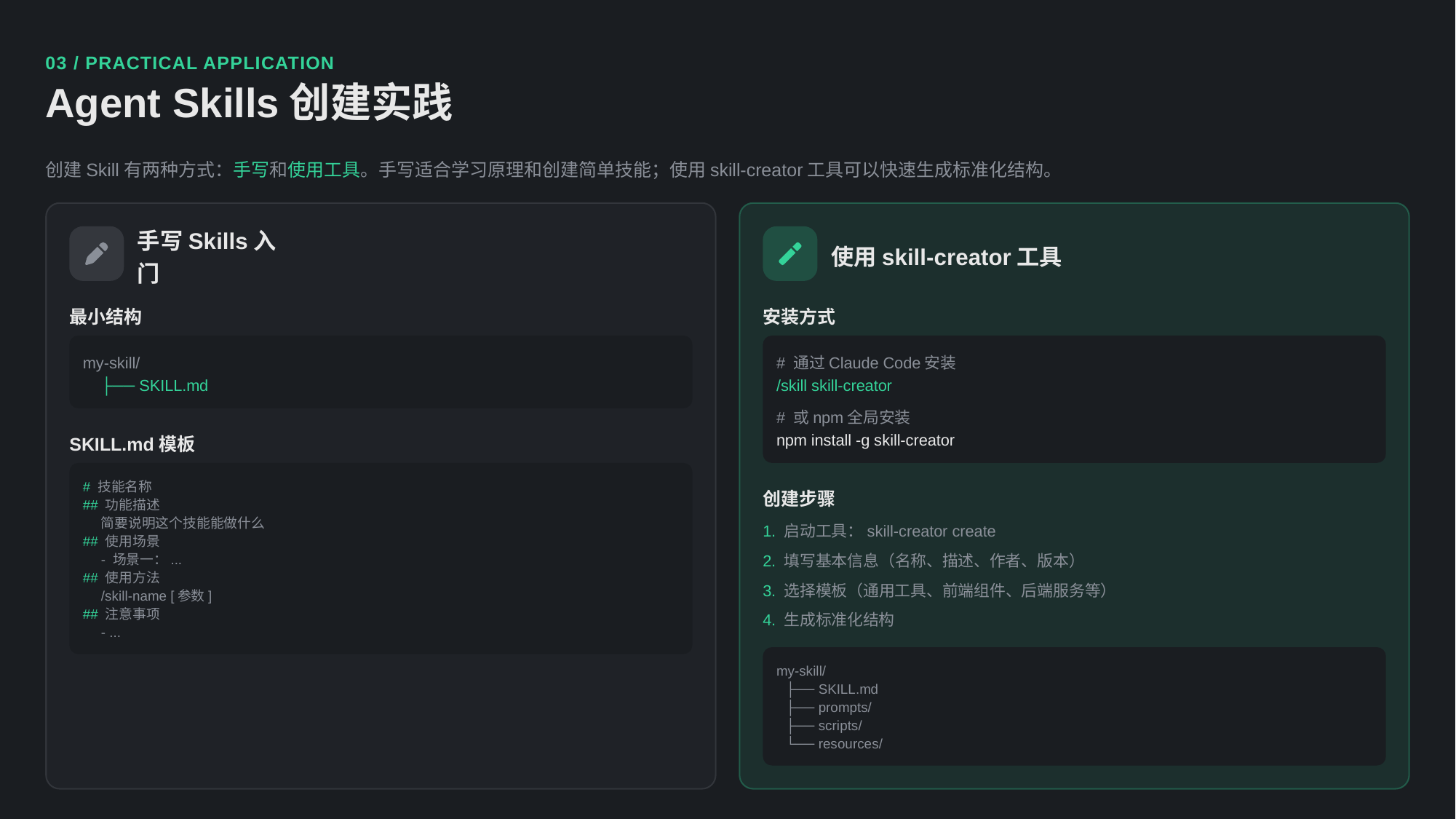

03 / PRACTICAL APPLICATION
Agent Skills创建实践
创建Skill有两种方式：手写和使用工具。手写适合学习原理和创建简单技能；使用skill-creator工具可以快速生成标准化结构。

手写Skills入门
使用skill-creator工具

最小结构
安装方式

my-skill/
# 通过Claude Code安装
├── SKILL.md
/skill skill-creator
# 或npm全局安装
SKILL.md模板
npm install -g skill-creator

# 技能名称
创建步骤
## 功能描述
简要说明这个技能能做什么
1. 启动工具：skill-creator create
## 使用场景
2. 填写基本信息（名称、描述、作者、版本）
- 场景一：...
## 使用方法
3. 选择模板（通用工具、前端组件、后端服务等）
/skill-name [参数]
## 注意事项
4. 生成标准化结构
- ...

my-skill/
├── SKILL.md
├── prompts/
├── scripts/
└── resources/